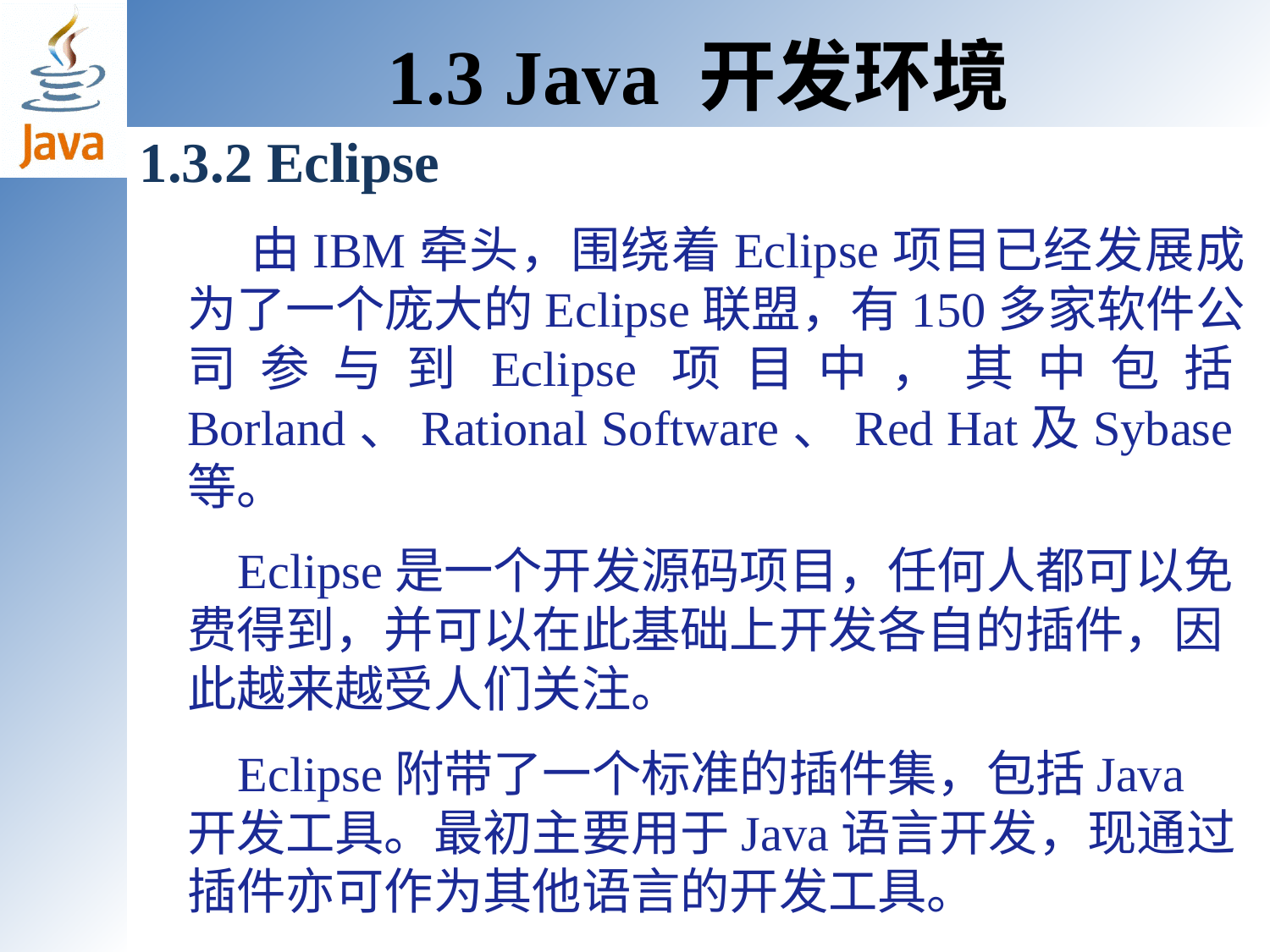

1.3 Java 开发环境
1.3.2 Eclipse
        由IBM牵头，围绕着Eclipse项目已经发展成为了一个庞大的Eclipse联盟，有150多家软件公司参与到Eclipse项目中，其中包括Borland、Rational Software、Red Hat及Sybase等。
        Eclipse是一个开发源码项目，任何人都可以免费得到，并可以在此基础上开发各自的插件，因此越来越受人们关注。
        Eclipse附带了一个标准的插件集，包括Java开发工具。最初主要用于Java语言开发，现通过插件亦可作为其他语言的开发工具。
62